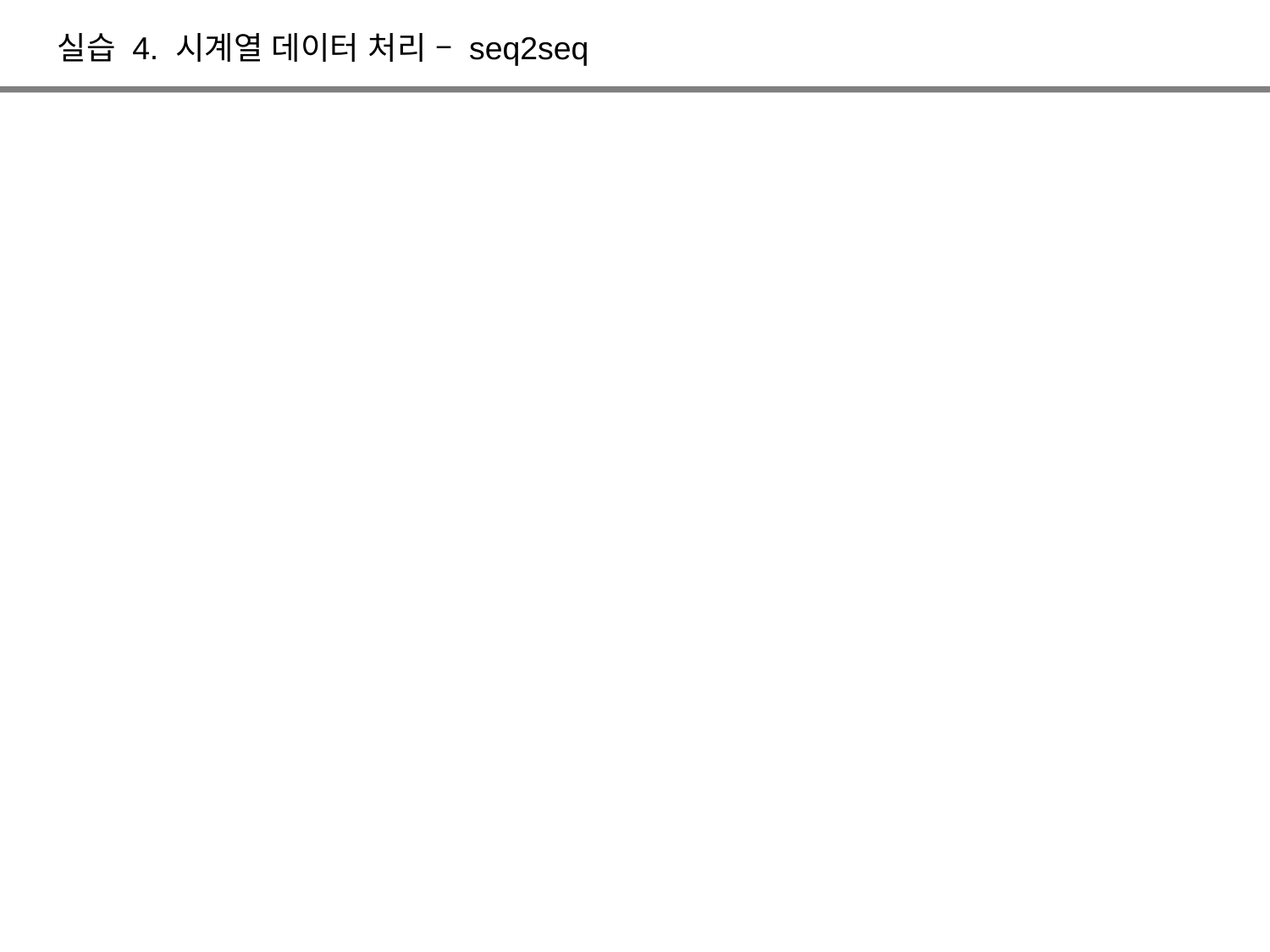

실습 4. 시계열 데이터 처리 – seq2seq